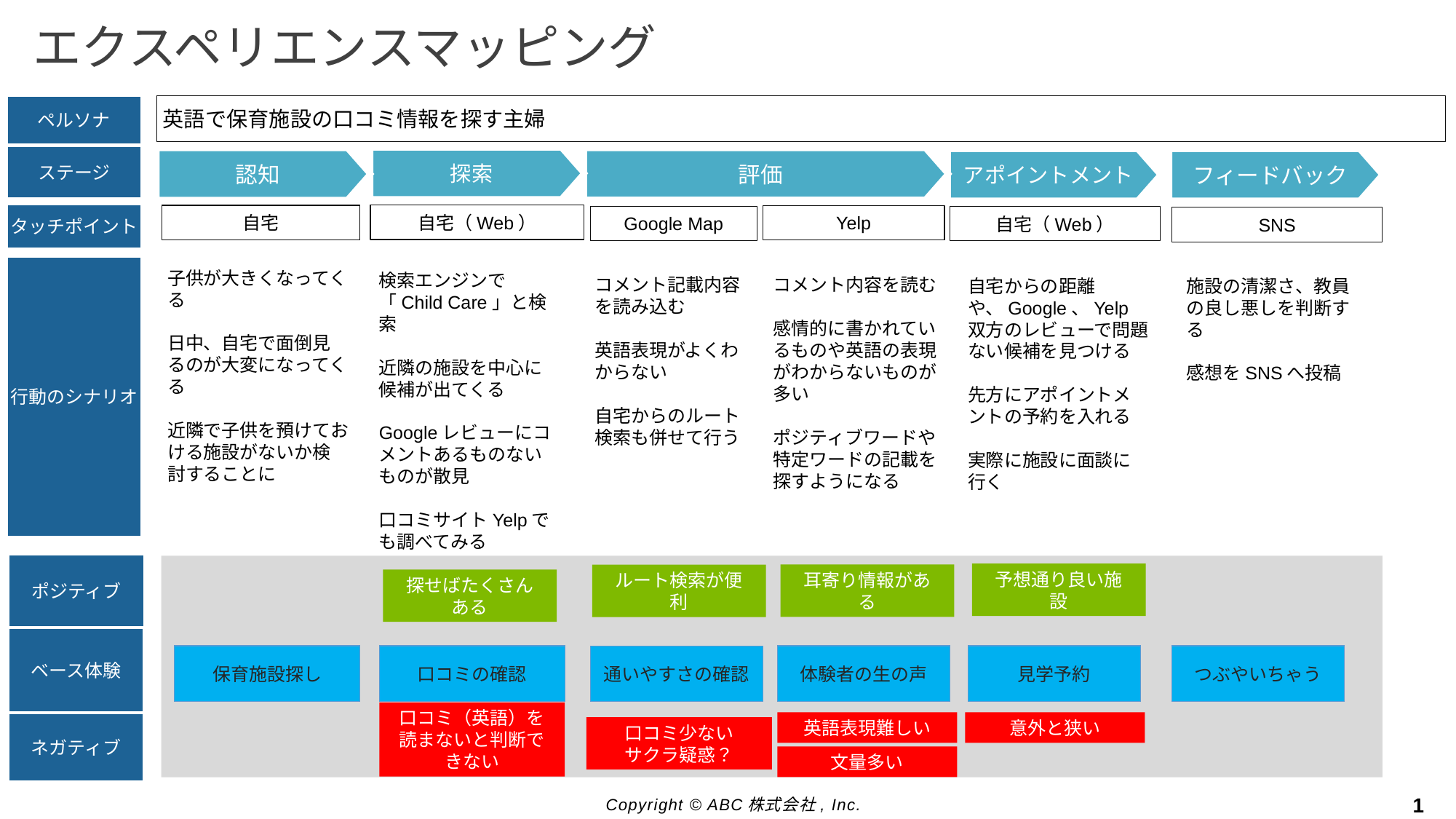

# エクスペリエンスマッピング
英語で保育施設の口コミ情報を探す主婦
ペルソナ
探索
ステージ
評価
認知
アポイントメント
フィードバック
自宅（Web）
自宅
Yelp
タッチポイント
Google Map
自宅（Web）
SNS
行動のシナリオ
子供が大きくなってくる

日中、自宅で面倒見るのが大変になってくる

近隣で子供を預けておける施設がないか検討することに
検索エンジンで「Child Care」と検索

近隣の施設を中心に候補が出てくる

Googleレビューにコメントあるものないものが散見

口コミサイトYelpでも調べてみる
コメント記載内容を読み込む

英語表現がよくわからない

自宅からのルート検索も併せて行う
コメント内容を読む

感情的に書かれているものや英語の表現がわからないものが多い

ポジティブワードや特定ワードの記載を探すようになる
自宅からの距離や、Google、Yelp双方のレビューで問題ない候補を見つける

先方にアポイントメントの予約を入れる

実際に施設に面談に行く
施設の清潔さ、教員の良し悪しを判断する

感想をSNSへ投稿
行動
ポジティブ

予想通り良い施設
耳寄り情報がある
ルート検索が便利
探せばたくさんある
ベース体験
保育施設探し
口コミの確認
体験者の生の声
見学予約
つぶやいちゃう
通いやすさの確認
英語表現難しい
意外と狭い
口コミ（英語）を読まないと判断できない
ネガティブ
口コミ少ない
サクラ疑惑？
文量多い